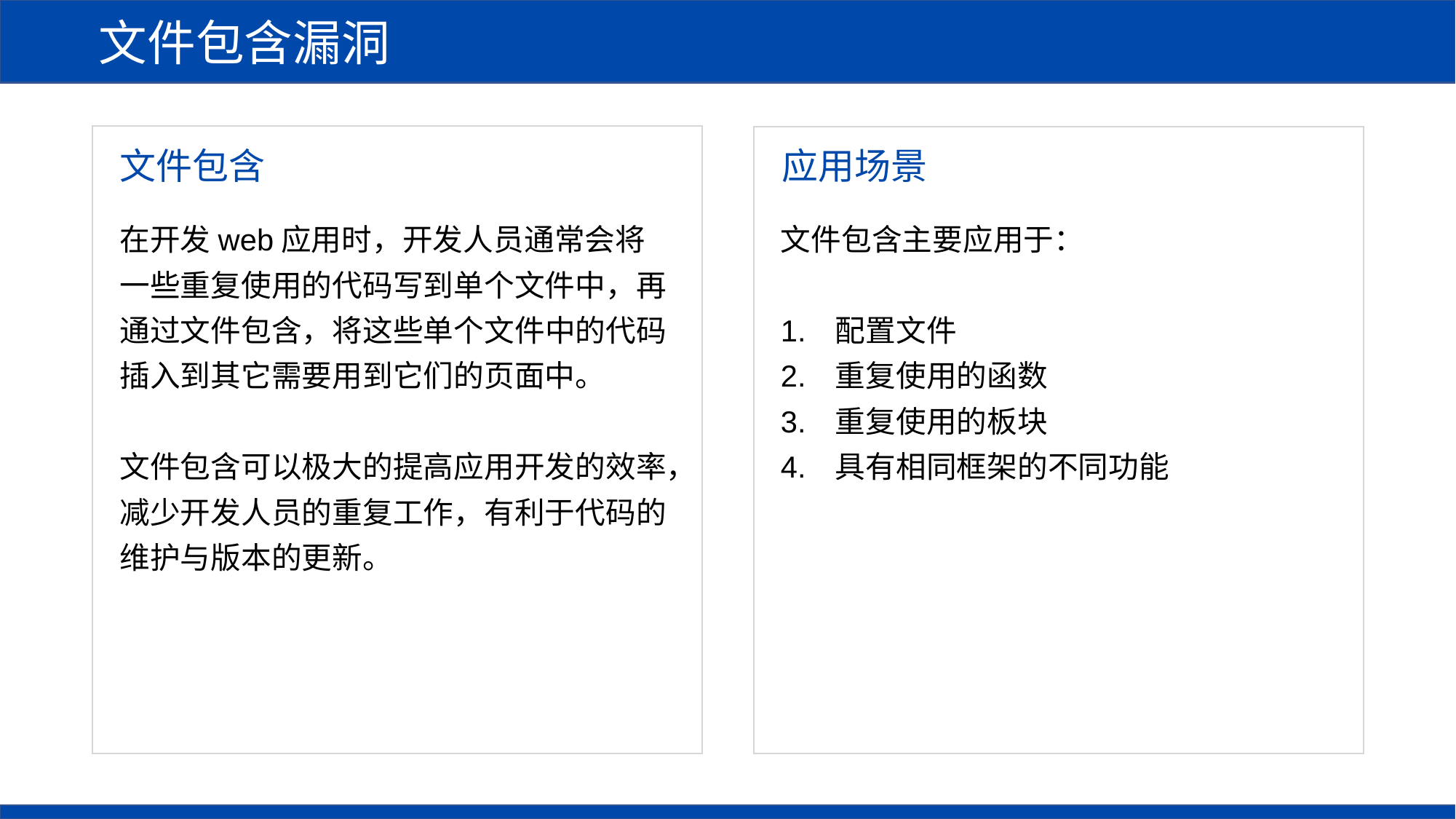

文件包含漏洞

文件包含
应用场景
在开发web应用时，开发人员通常会将一些重复使用的代码写到单个文件中，再通过文件包含，将这些单个文件中的代码插入到其它需要用到它们的页面中。

文件包含可以极大的提高应用开发的效率，减少开发人员的重复工作，有利于代码的维护与版本的更新。

文件包含主要应用于：

配置文件
重复使用的函数
重复使用的板块
具有相同框架的不同功能